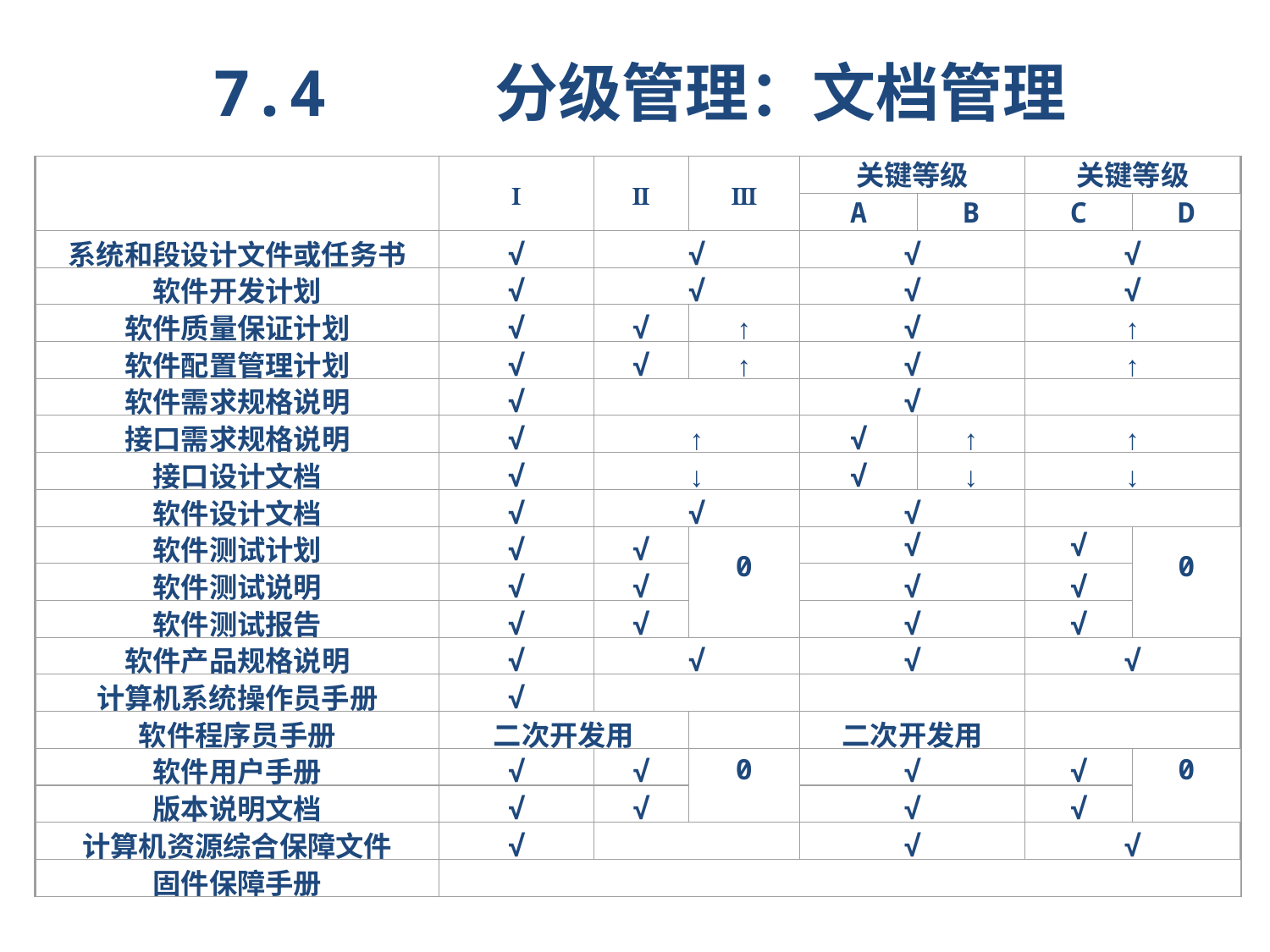

7.4    分级管理：文档管理

Ⅰ

Ⅱ

Ⅲ

关键等级

关键等级

A

B

C

D

系统和段设计文件或任务书

√

√

√

√

软件开发计划

√

√

√

√

软件质量保证计划

√

√

↑

√

↑

软件配置管理计划

√

√

↑

√

↑

软件需求规格说明

√

√

接口需求规格说明

√

↑

√

↑

↑

接口设计文档

√

↓

√

↓

↓

软件设计文档

√

√

√

软件测试计划

√

√

0

√

√

0

软件测试说明

√

√

√

√

软件测试报告

√

√

√

√

软件产品规格说明

√

√

√

√

计算机系统操作员手册

√

软件程序员手册

二次开发用

二次开发用

软件用户手册

√

√

0

√

√

0

版本说明文档

√

√

√

√

计算机资源综合保障文件

√

√

√

固件保障手册